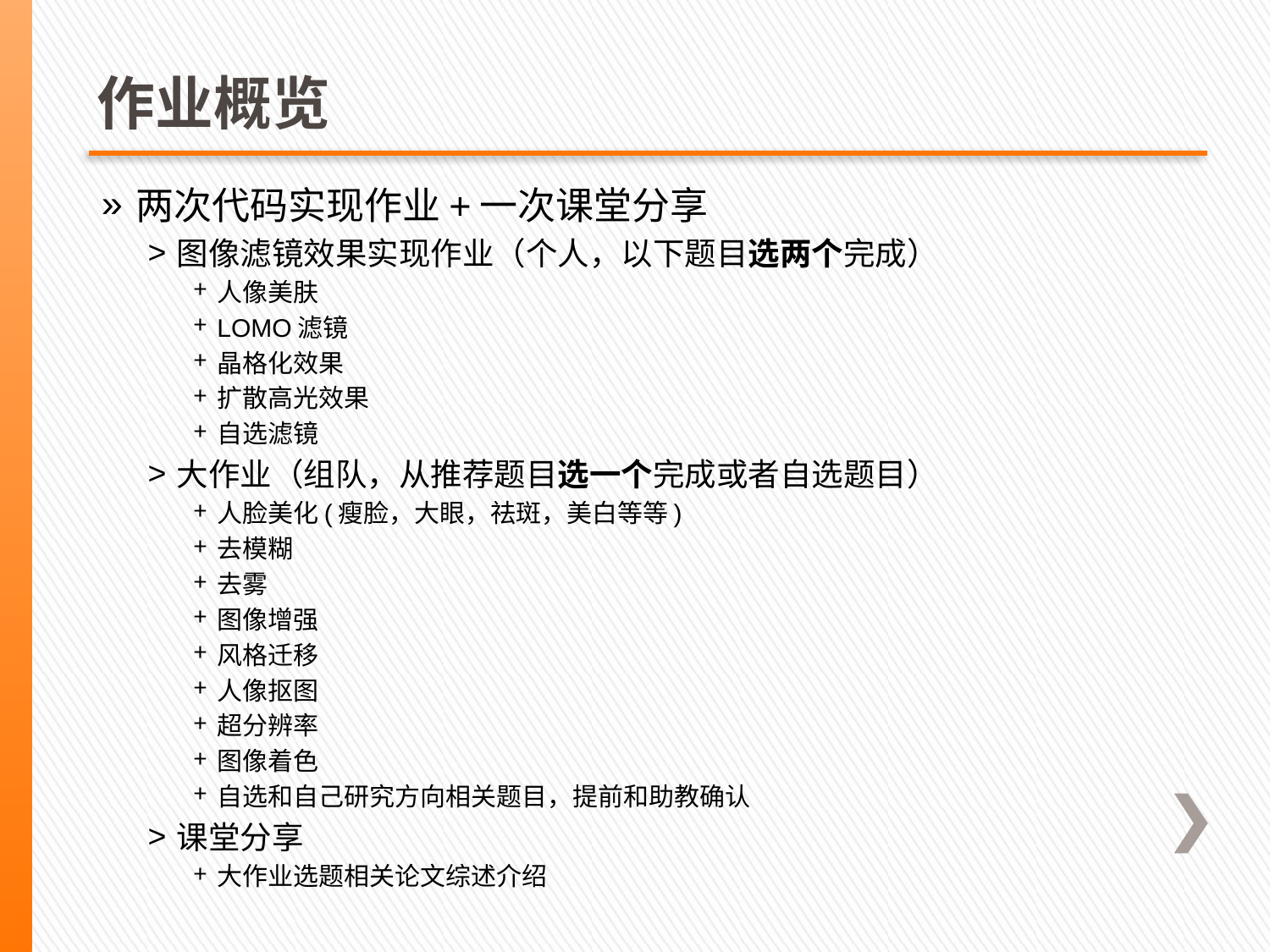

# 作业概览
两次代码实现作业+一次课堂分享
图像滤镜效果实现作业（个人，以下题目选两个完成）
人像美肤
LOMO滤镜
晶格化效果
扩散高光效果
自选滤镜
大作业（组队，从推荐题目选一个完成或者自选题目）
人脸美化(瘦脸，大眼，祛斑，美白等等)
去模糊
去雾
图像增强
风格迁移
人像抠图
超分辨率
图像着色
自选和自己研究方向相关题目，提前和助教确认
课堂分享
大作业选题相关论文综述介绍